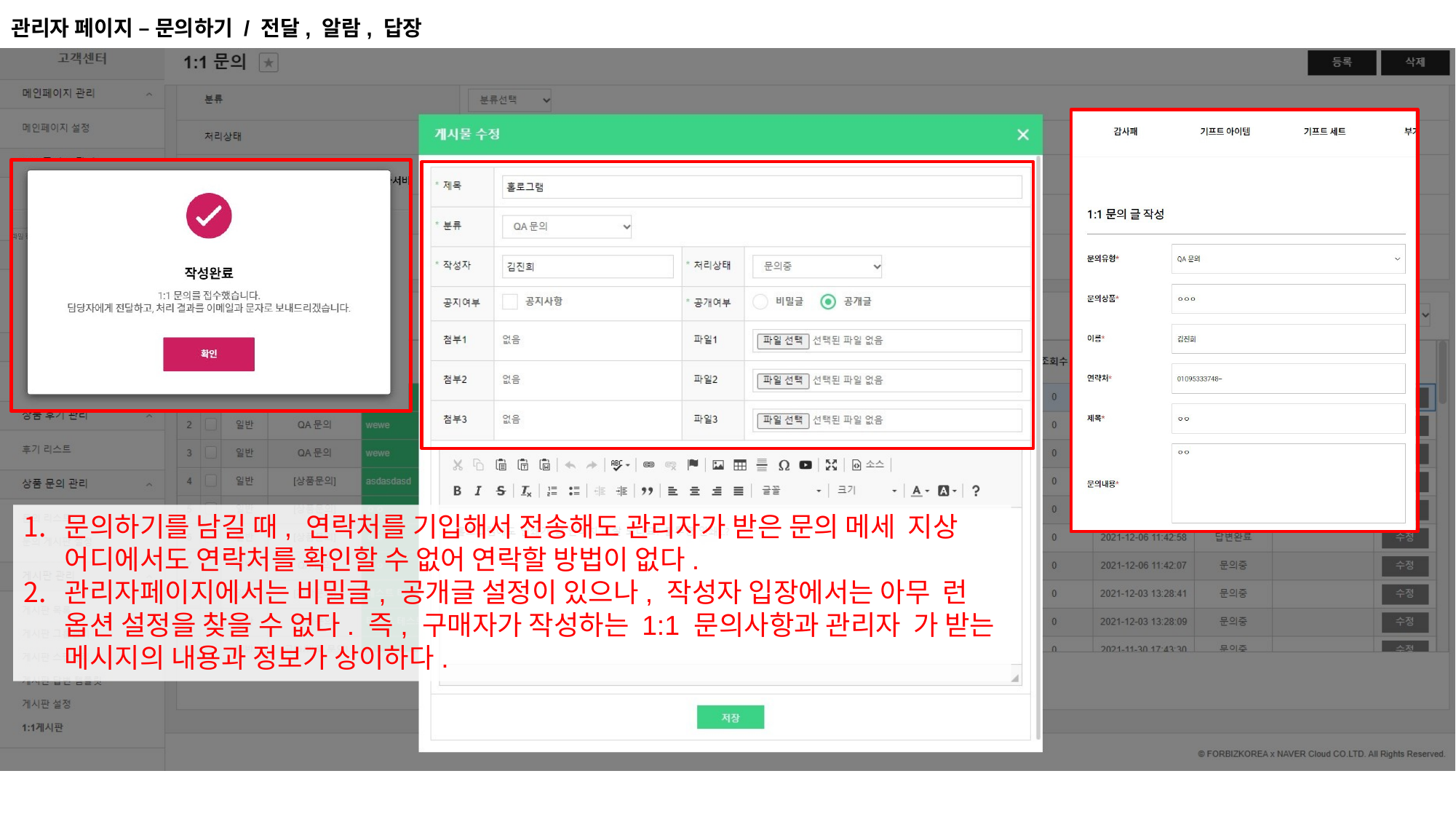

관리자 페이지 – 문의하기 / 전달, 알람, 답장

문의하기를 남길 때, 연락처를 기입해서 전송해도 관리자가 받은 문의 메세  지상 어디에서도 연락처를 확인할 수 없어 연락할 방법이 없다.
관리자페이지에서는 비밀글, 공개글 설정이 있으나, 작성자 입장에서는 아무  런 옵션 설정을 찾을 수 없다. 즉, 구매자가 작성하는 1:1 문의사항과 관리자  가 받는 메시지의 내용과 정보가 상이하다.